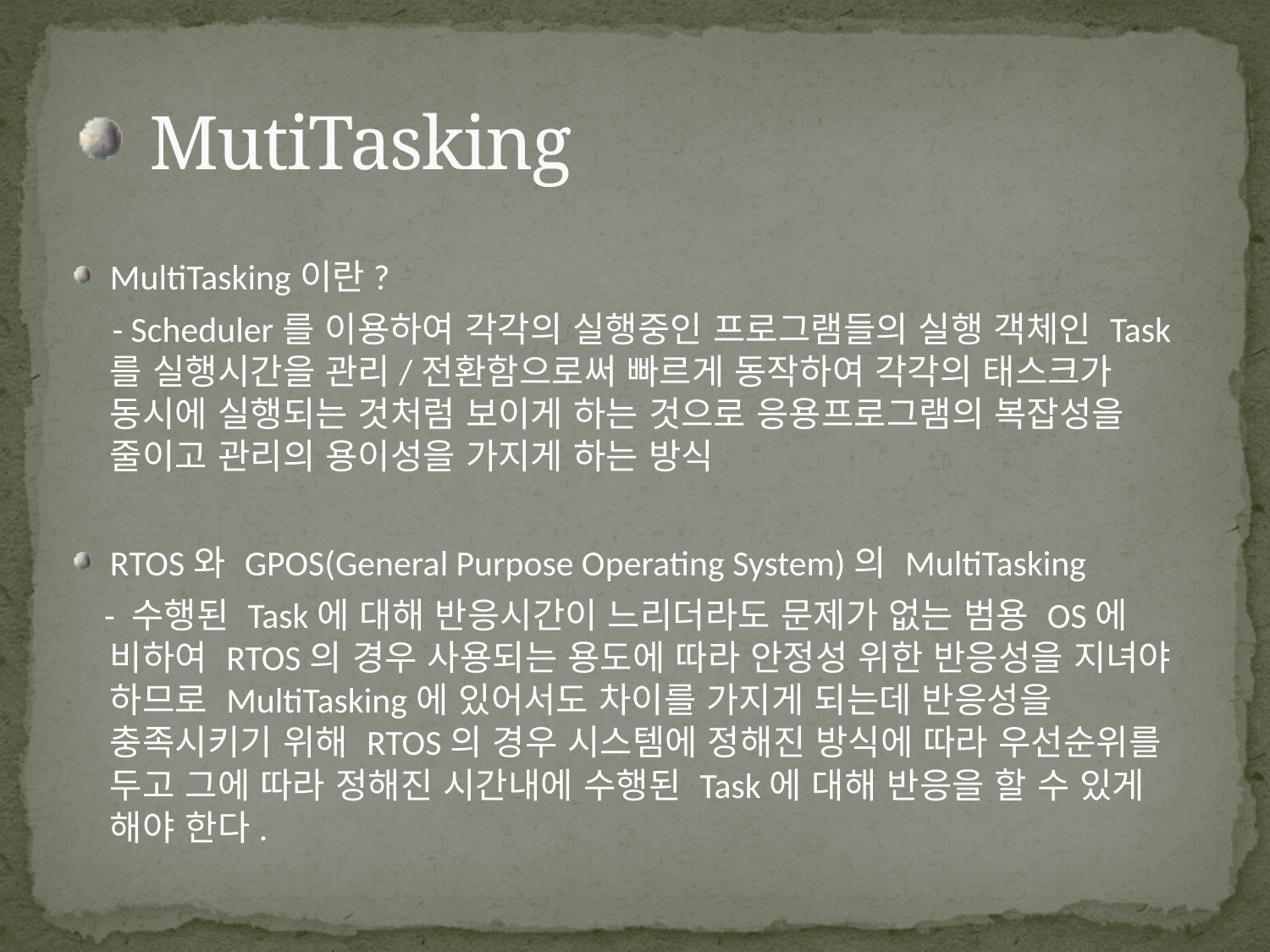

# MutiTasking
MultiTasking이란?
     - Scheduler를 이용하여 각각의 실행중인 프로그램들의 실행 객체인 Task를 실행시간을 관리/전환함으로써 빠르게 동작하여 각각의 태스크가 동시에 실행되는 것처럼 보이게 하는 것으로 응용프로그램의 복잡성을 줄이고 관리의 용이성을 가지게 하는 방식

RTOS와 GPOS(General Purpose Operating System)의 MultiTasking
    - 수행된 Task에 대해 반응시간이 느리더라도 문제가 없는 범용 OS에 비하여 RTOS의 경우 사용되는 용도에 따라 안정성 위한 반응성을 지녀야 하므로 MultiTasking에 있어서도 차이를 가지게 되는데 반응성을 충족시키기 위해 RTOS의 경우 시스템에 정해진 방식에 따라 우선순위를 두고 그에 따라 정해진 시간내에 수행된 Task에 대해 반응을 할 수 있게 해야 한다.